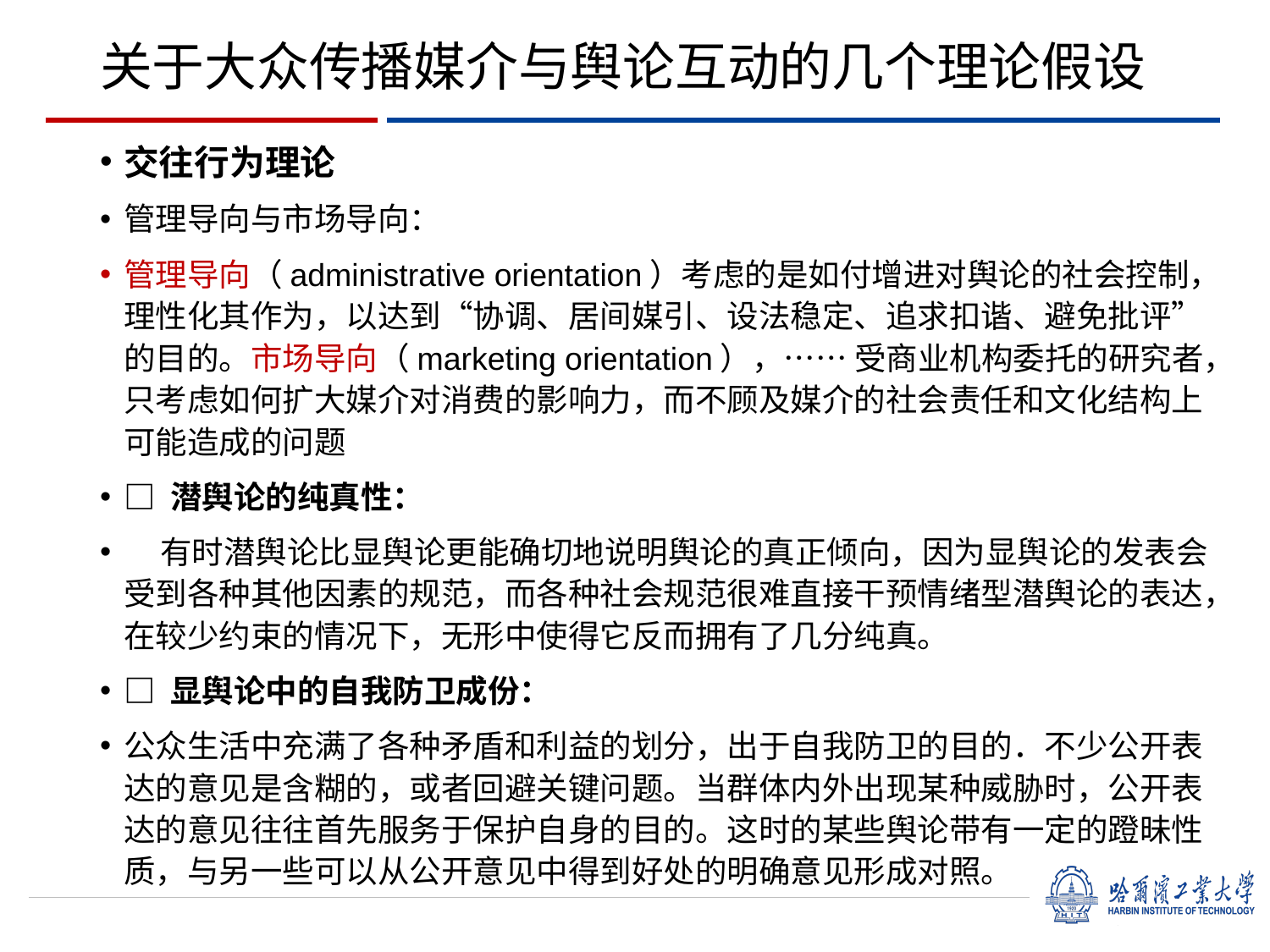

# 关于大众传播媒介与舆论互动的几个理论假设
交往行为理论
管理导向与市场导向：
管理导向（administrative orientation）考虑的是如付增进对舆论的社会控制，理性化其作为，以达到“协调、居间媒引、设法稳定、追求扣谐、避免批评”的目的。市场导向（marketing orientation），…… 受商业机构委托的研究者，只考虑如何扩大媒介对消费的影响力，而不顾及媒介的社会责任和文化结构上可能造成的问题
□ 潜舆论的纯真性：
    有时潜舆论比显舆论更能确切地说明舆论的真正倾向，因为显舆论的发表会受到各种其他因素的规范，而各种社会规范很难直接干预情绪型潜舆论的表达，在较少约束的情况下，无形中使得它反而拥有了几分纯真。
□ 显舆论中的自我防卫成份：
公众生活中充满了各种矛盾和利益的划分，出于自我防卫的目的．不少公开表达的意见是含糊的，或者回避关键问题。当群体内外出现某种威胁时，公开表达的意见往往首先服务于保护自身的目的。这时的某些舆论带有一定的蹬昧性质，与另一些可以从公开意见中得到好处的明确意见形成对照。